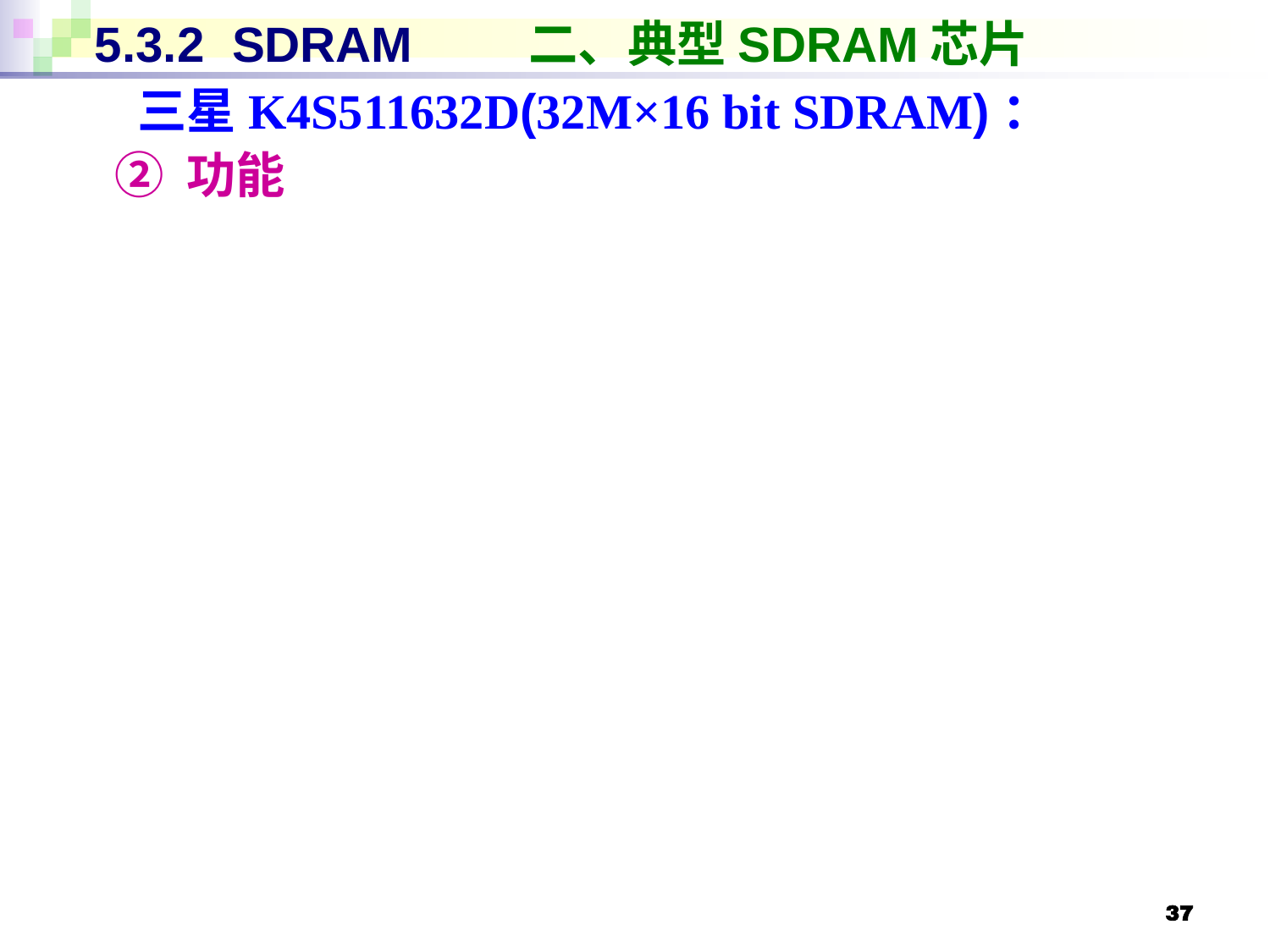

# 5.3.2  SDRAM	   二、典型SDRAM芯片
 三星K4S511632D(32M×16 bit SDRAM)：
② 功能
37